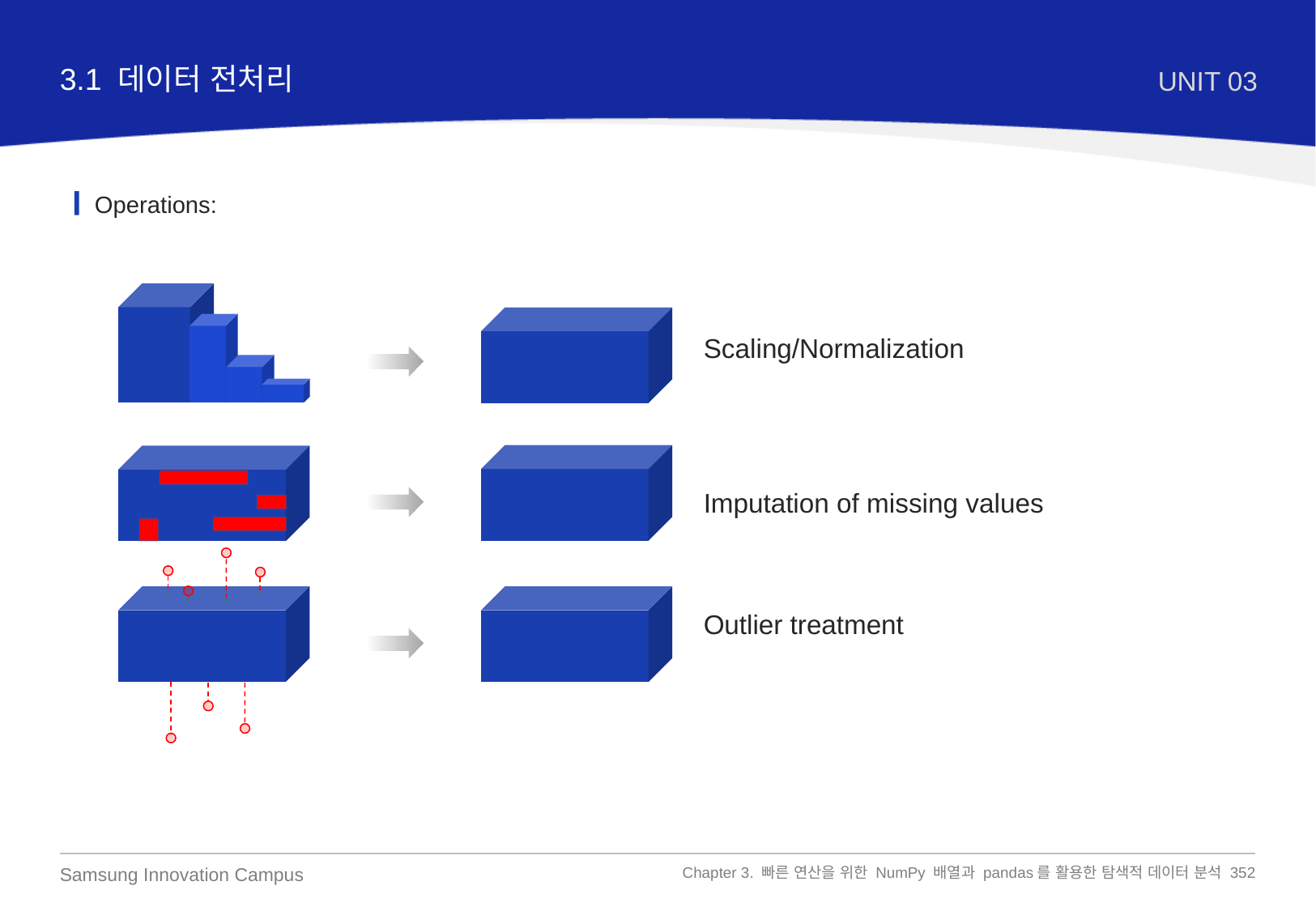

3.1 데이터 전처리
UNIT 03
Operations:

Scaling/Normalization

Imputation of missing values

Outlier treatment